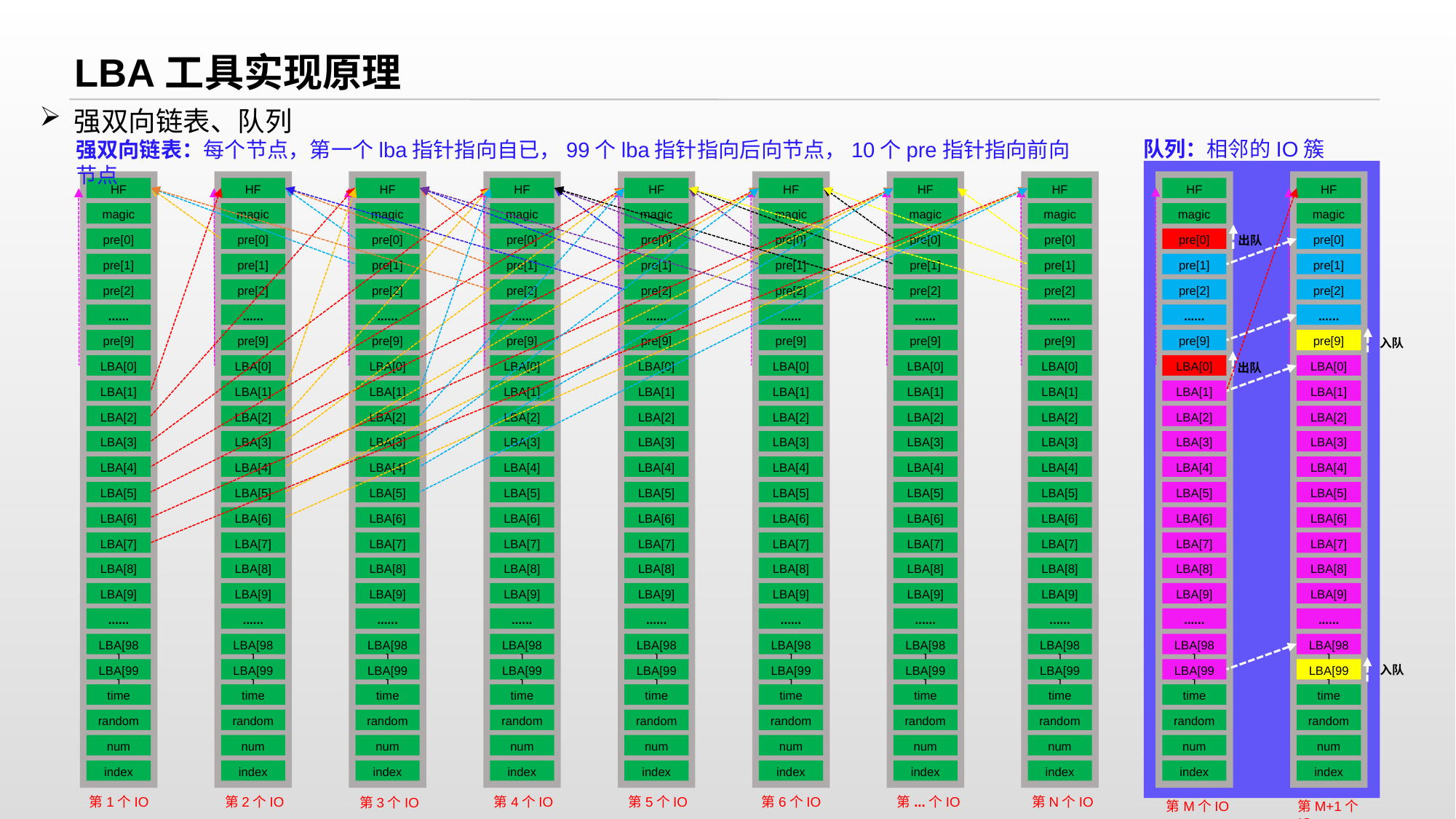

LBA工具实现原理
强双向链表、队列
队列：相邻的IO簇
强双向链表：每个节点，第一个lba指针指向自已，99个lba指针指向后向节点，10个pre指针指向前向节点

HF
magic
pre[0]
pre[1]
pre[2]
......
pre[9]
LBA[0]
LBA[1]

LBA[2]

LBA[3]

LBA[4]

LBA[5]
LBA[6]
LBA[7]
LBA[8]
LBA[9]
......
LBA[98]
LBA[99]

time
random
num
index

HF
magic
pre[0]
pre[1]
pre[2]
......
pre[9]
LBA[0]
LBA[1]

LBA[2]

LBA[3]

LBA[4]

LBA[5]
LBA[6]
LBA[7]
LBA[8]
LBA[9]
......
LBA[98]
LBA[99]

time
random
num
index

HF
magic
pre[0]
pre[1]
pre[2]
......
pre[9]
LBA[0]
LBA[1]

LBA[2]

LBA[3]

LBA[4]

LBA[5]
LBA[6]
LBA[7]
LBA[8]
LBA[9]
......
LBA[98]
LBA[99]

time
random
num
index

HF
magic
pre[0]
pre[1]
pre[2]
......
pre[9]
LBA[0]
LBA[1]

LBA[2]

LBA[3]

LBA[4]

LBA[5]
LBA[6]
LBA[7]
LBA[8]
LBA[9]
......
LBA[98]
LBA[99]

time
random
num
index

HF
magic
pre[0]
pre[1]
pre[2]
......
pre[9]
LBA[0]
LBA[1]

LBA[2]

LBA[3]

LBA[4]

LBA[5]
LBA[6]
LBA[7]
LBA[8]
LBA[9]
......
LBA[98]
LBA[99]

time
random
num
index

HF
magic
pre[0]
pre[1]
pre[2]
......
pre[9]
LBA[0]
LBA[1]

LBA[2]

LBA[3]

LBA[4]

LBA[5]
LBA[6]
LBA[7]
LBA[8]
LBA[9]
......
LBA[98]
LBA[99]

time
random
num
index

HF
magic
pre[0]
pre[1]
pre[2]
......
pre[9]
LBA[0]
LBA[1]

LBA[2]

LBA[3]

LBA[4]

LBA[5]
LBA[6]
LBA[7]
LBA[8]
LBA[9]
......
LBA[98]
LBA[99]

time
random
num
index

HF
magic
pre[0]
pre[1]
pre[2]
......
pre[9]
LBA[0]
LBA[1]

LBA[2]

LBA[3]

LBA[4]

LBA[5]
LBA[6]
LBA[7]
LBA[8]
LBA[9]
......
LBA[98]
LBA[99]

time
random
num
index

HF
magic
pre[0]
pre[1]
pre[2]
......
pre[9]
LBA[0]
LBA[1]

LBA[2]

LBA[3]

LBA[4]

LBA[5]
LBA[6]
LBA[7]
LBA[8]
LBA[9]
......
LBA[98]
LBA[99]

time
random
num
index

HF
magic
pre[0]
pre[1]
pre[2]
......
pre[9]
LBA[0]
LBA[1]

LBA[2]

LBA[3]

LBA[4]

LBA[5]
LBA[6]
LBA[7]
LBA[8]
LBA[9]
......
LBA[98]
LBA[99]

time
random
num
index
出队
入队
出队
入队
第1个IO
第2个IO
第4个IO
第5个IO
第6个IO
第...个IO
第N个IO
第3个IO
第M个IO
第M+1个IO